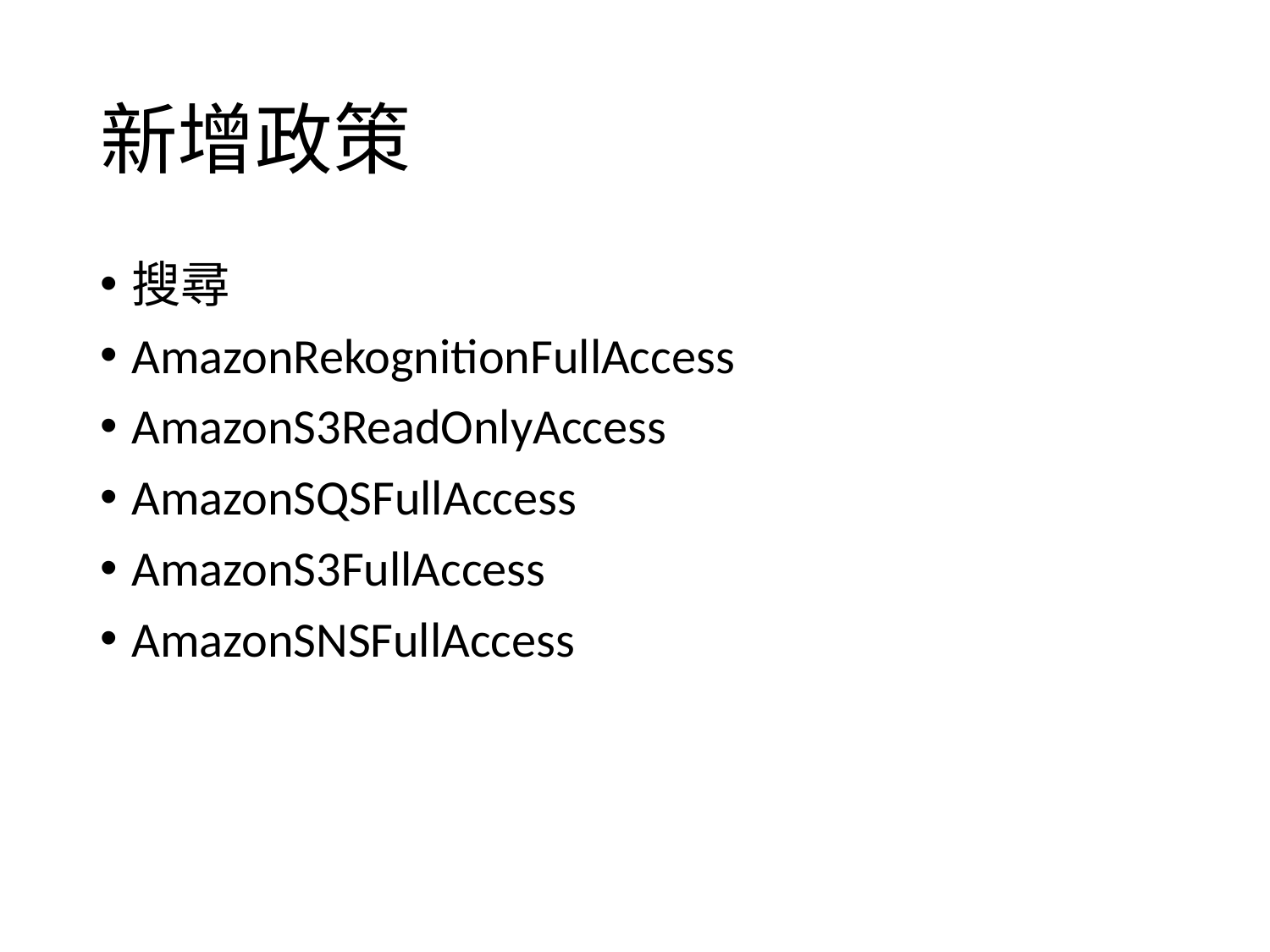

# 新增政策
搜尋
AmazonRekognitionFullAccess
AmazonS3ReadOnlyAccess
AmazonSQSFullAccess
AmazonS3FullAccess
AmazonSNSFullAccess